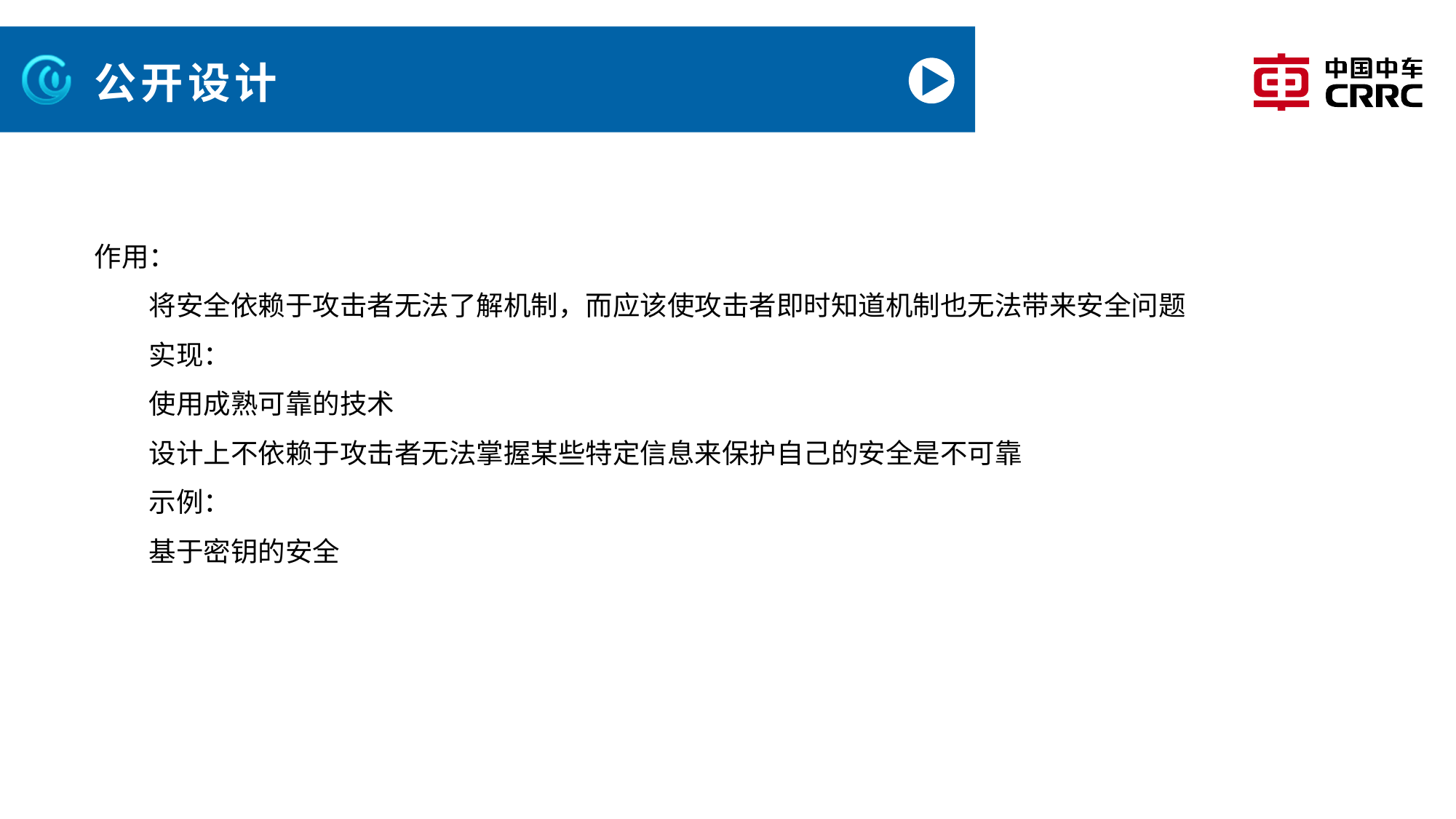

# 公开设计
作用：
将安全依赖于攻击者无法了解机制，而应该使攻击者即时知道机制也无法带来安全问题
实现：
使用成熟可靠的技术
设计上不依赖于攻击者无法掌握某些特定信息来保护自己的安全是不可靠
示例：
基于密钥的安全
53